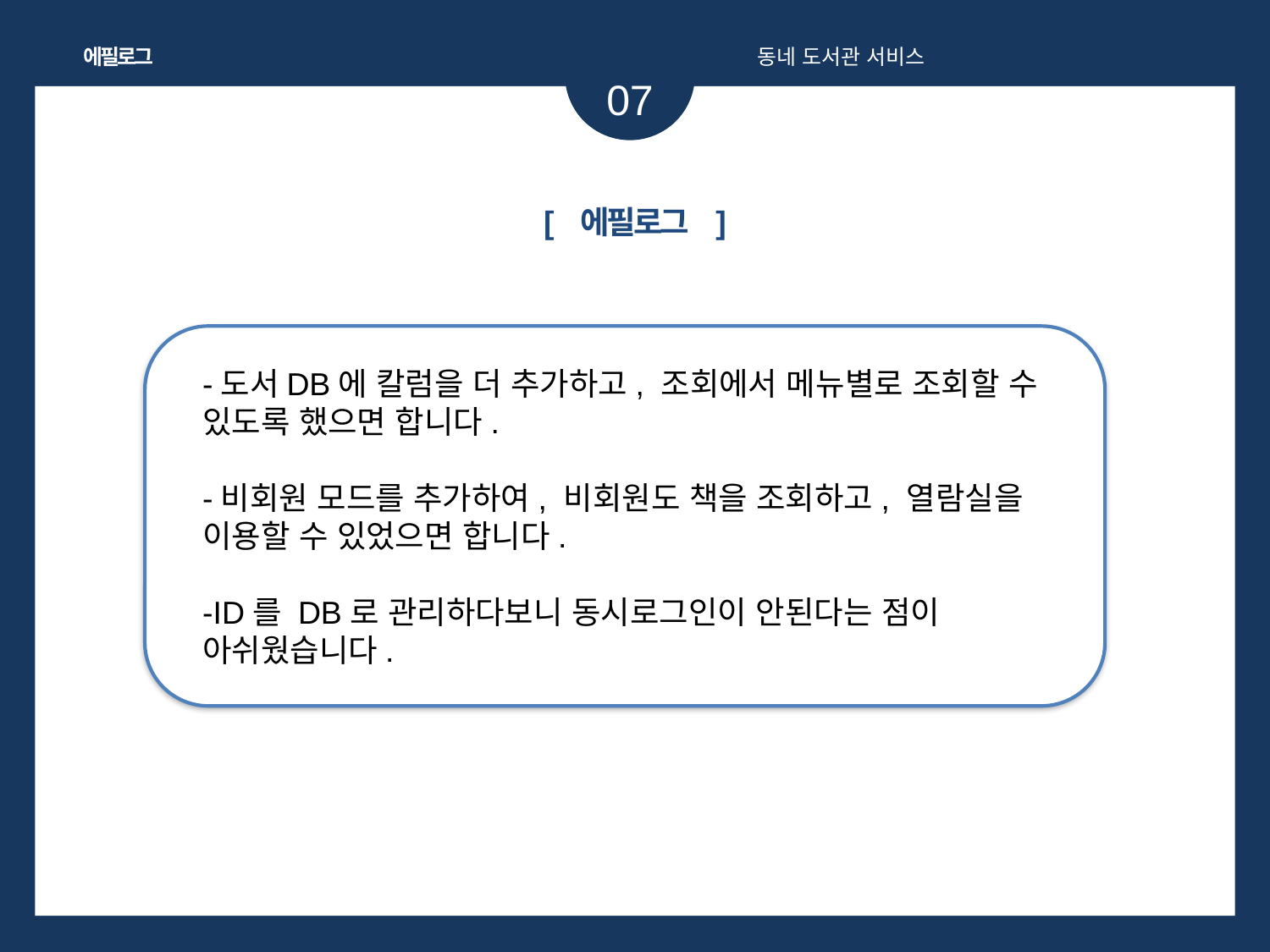

에필로그
동네 도서관 서비스
07

[   에필로그   ]

-도서DB에 칼럼을 더 추가하고, 조회에서 메뉴별로 조회할 수 있도록 했으면 합니다.

-비회원 모드를 추가하여, 비회원도 책을 조회하고, 열람실을 이용할 수 있었으면 합니다.

-ID를 DB로 관리하다보니 동시로그인이 안된다는 점이 아쉬웠습니다.